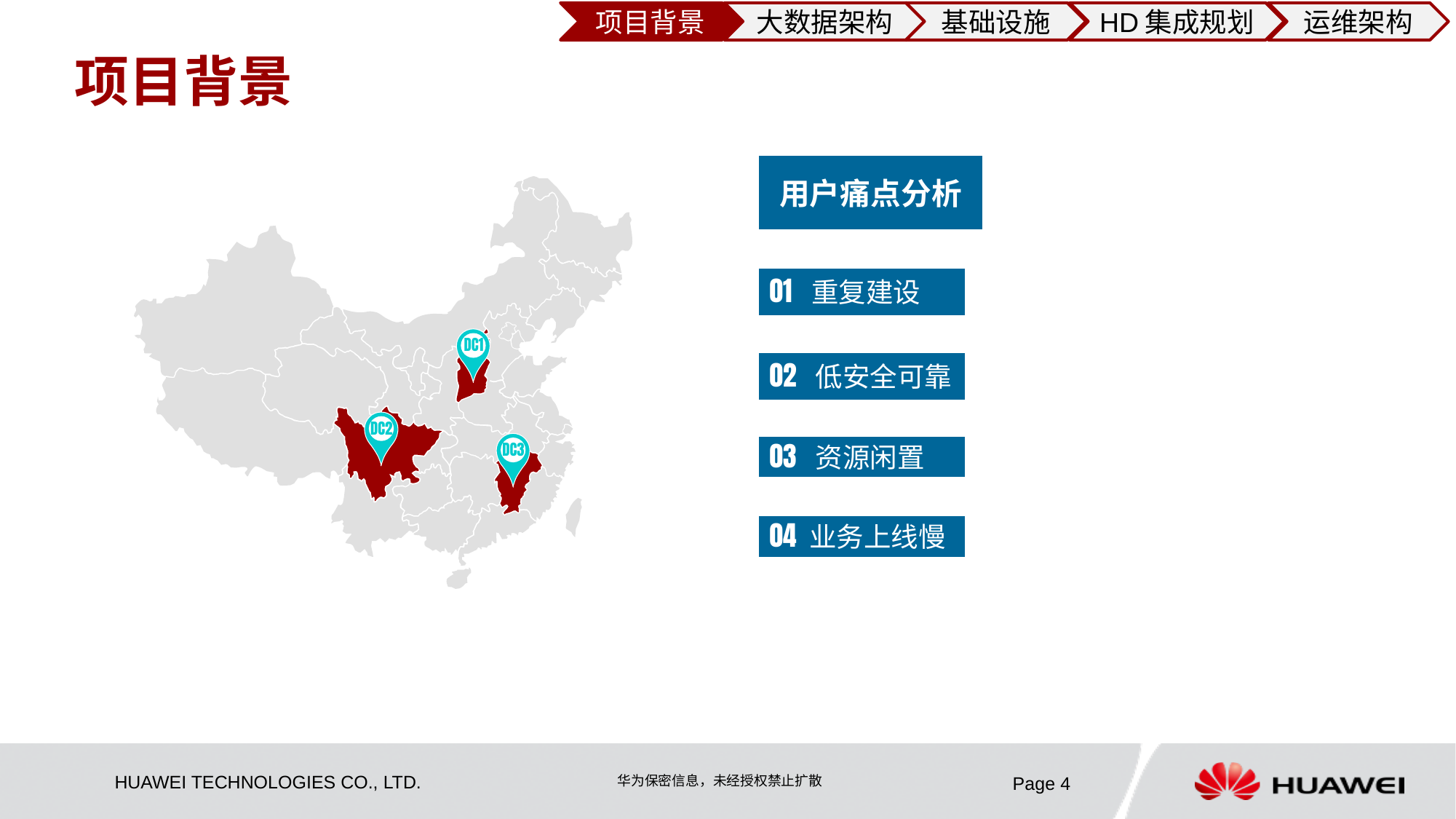

项目背景
大数据架构
基础设施
HD集成规划
运维架构
项目背景
用户痛点分析

01  重复建设

DC1
02  低安全可靠

DC2

DC3
03  资源闲置
04 业务上线慢